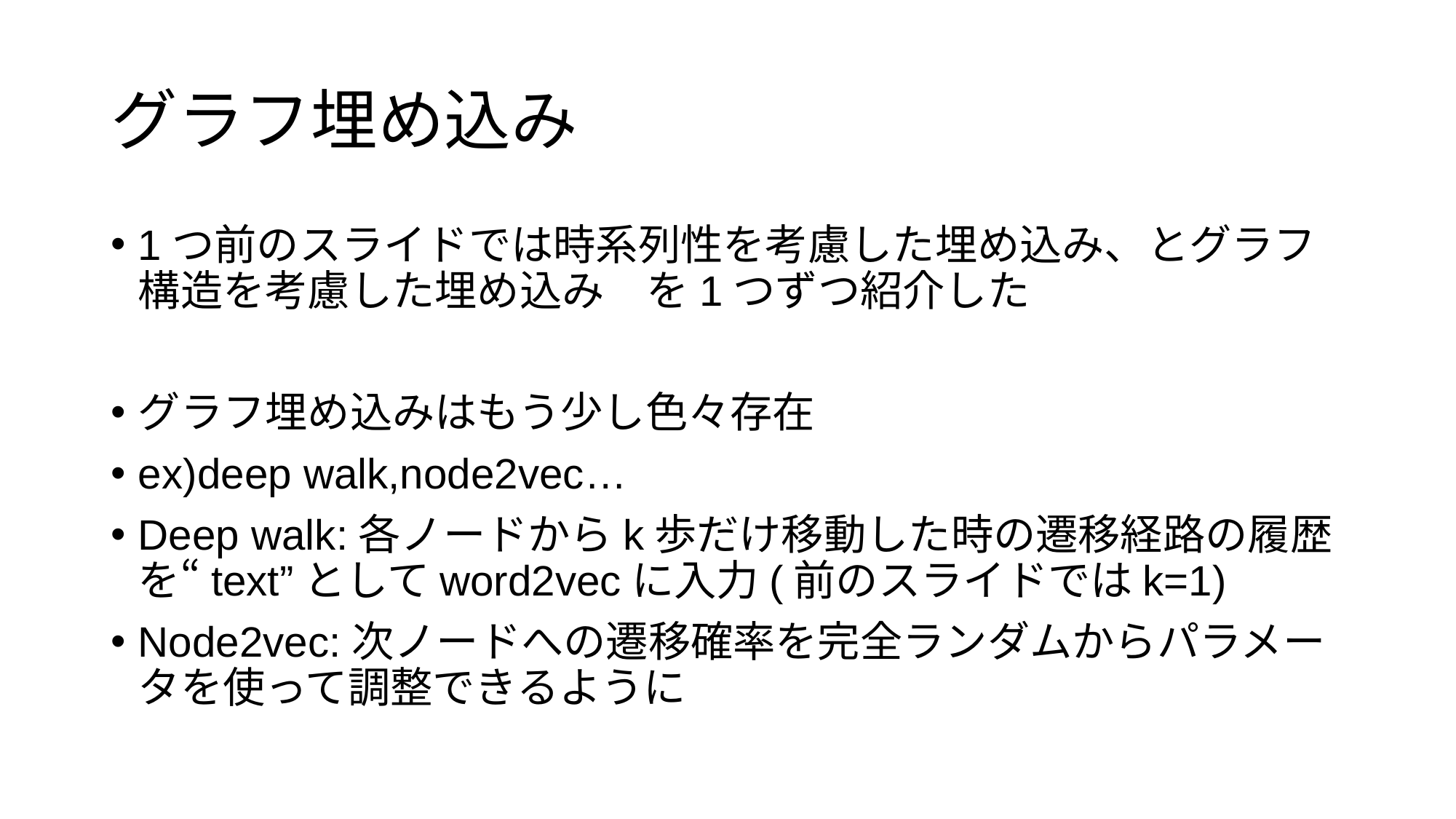

# グラフ埋め込み
1つ前のスライドでは時系列性を考慮した埋め込み、とグラフ構造を考慮した埋め込み　を1つずつ紹介した

グラフ埋め込みはもう少し色々存在
ex)deep walk,node2vec…
Deep walk:各ノードからk歩だけ移動した時の遷移経路の履歴を“text”としてword2vecに入力(前のスライドではk=1)
Node2vec:次ノードへの遷移確率を完全ランダムからパラメータを使って調整できるように